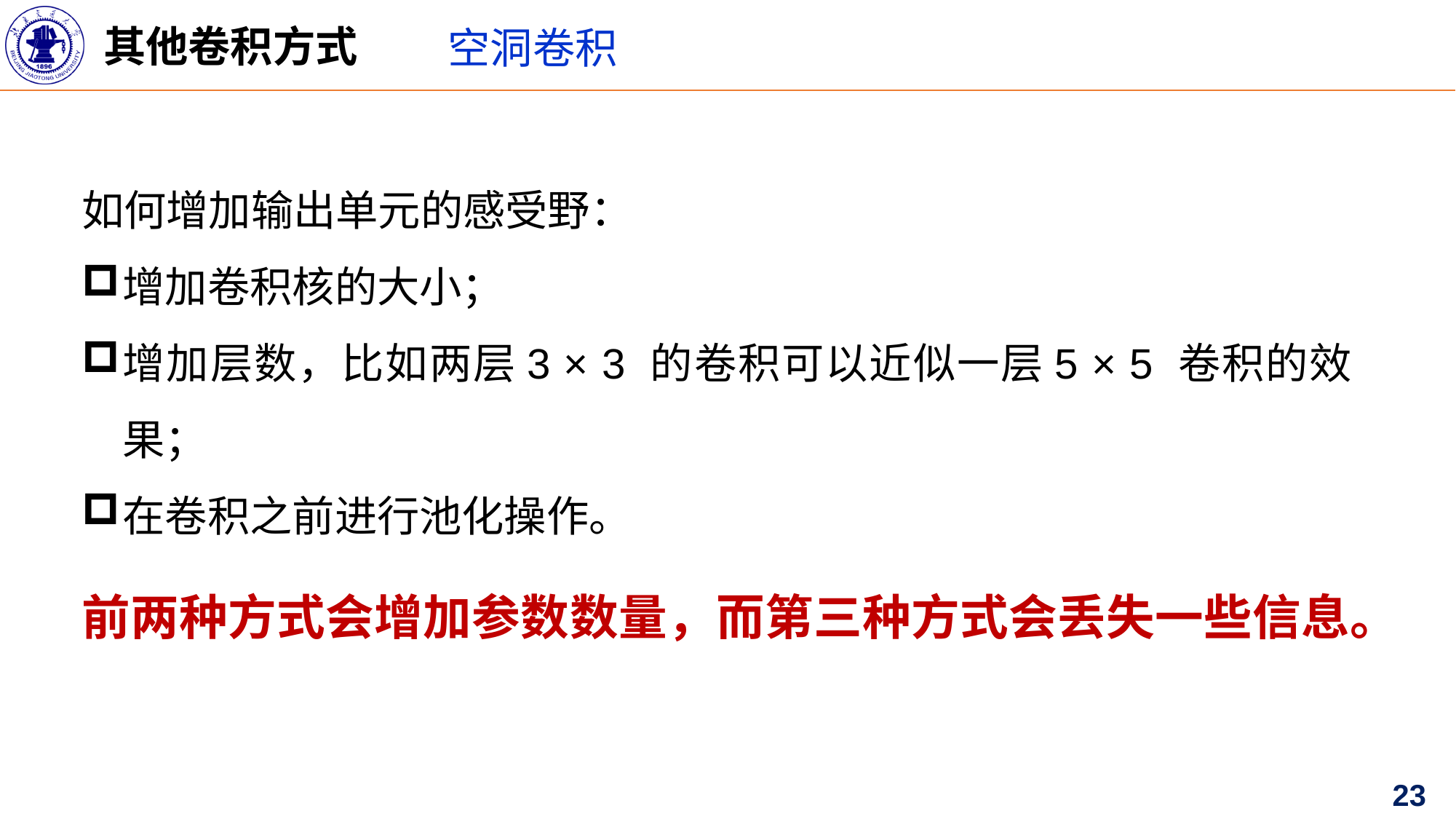

其他卷积方式
空洞卷积
如何增加输出单元的感受野：
增加卷积核的大小；
增加层数，比如两层3 × 3 的卷积可以近似一层5 × 5 卷积的效果；
在卷积之前进行池化操作。
前两种方式会增加参数数量，而第三种方式会丢失一些信息。